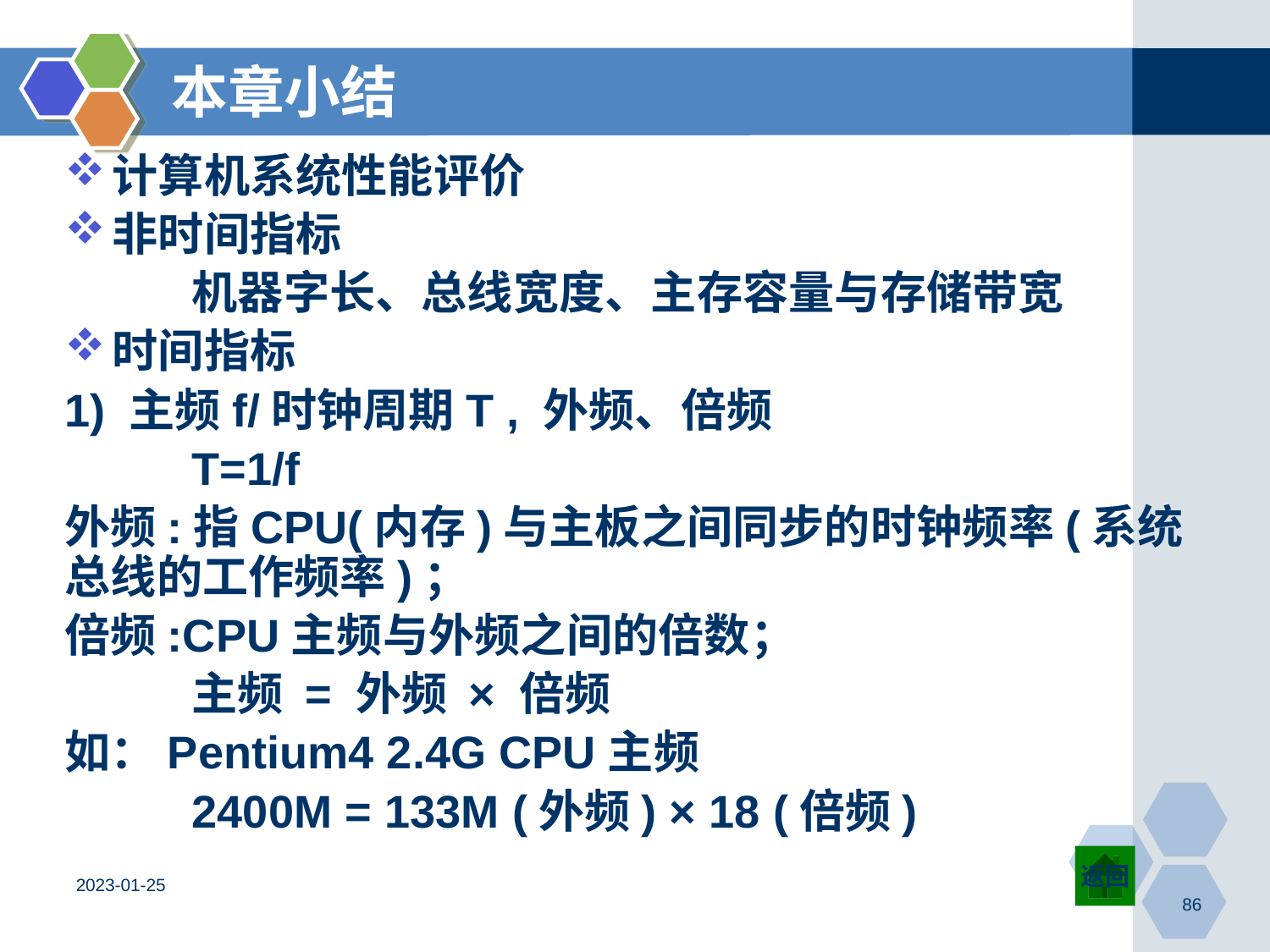

86
# 本章小结
计算机系统性能评价
非时间指标
	机器字长、总线宽度、主存容量与存储带宽
时间指标
1) 主频f/时钟周期T , 外频、倍频
	T=1/f
外频:指CPU(内存)与主板之间同步的时钟频率(系统总线的工作频率)；
倍频:CPU主频与外频之间的倍数；
	主频 = 外频 × 倍频
如：Pentium4 2.4G CPU主频
	2400M = 133M (外频) × 18 (倍频)
返回
2023-01-25